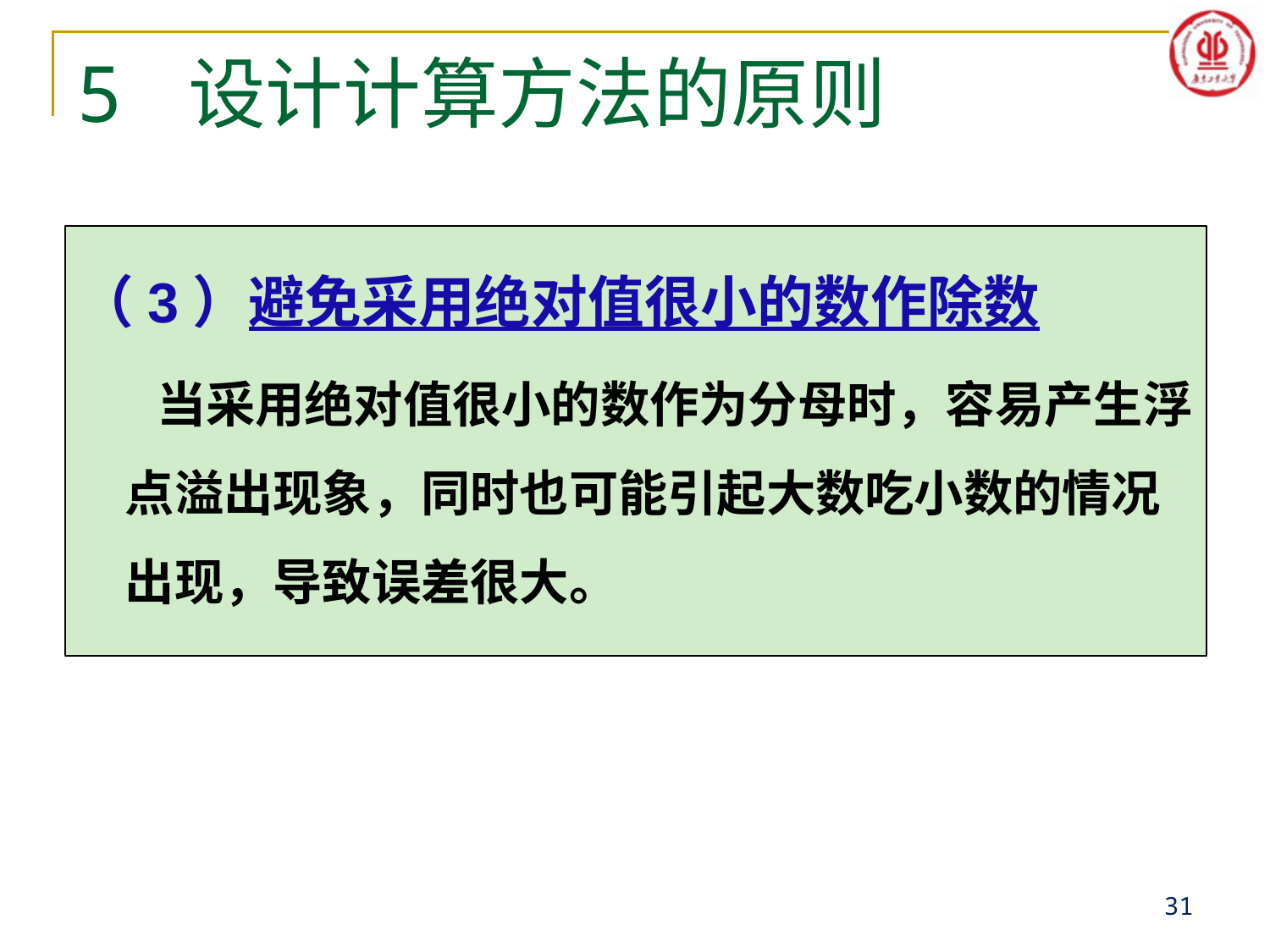

# 5 设计计算方法的原则
（3）避免采用绝对值很小的数作除数
      当采用绝对值很小的数作为分母时，容易产生浮点溢出现象，同时也可能引起大数吃小数的情况出现，导致误差很大。

31